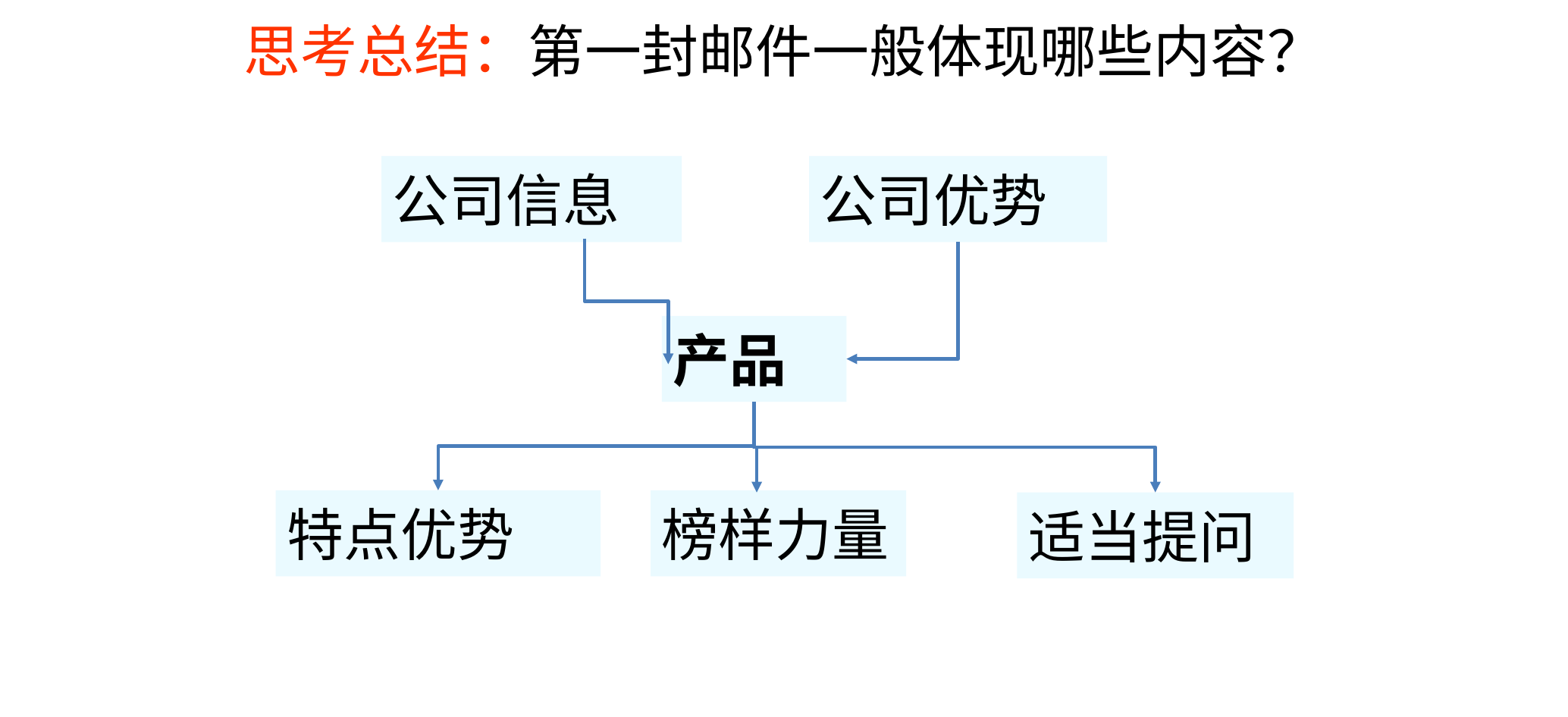

# 思考总结：第一封邮件一般体现哪些内容？
公司信息
公司优势
产品
特点优势
榜样力量
适当提问
41